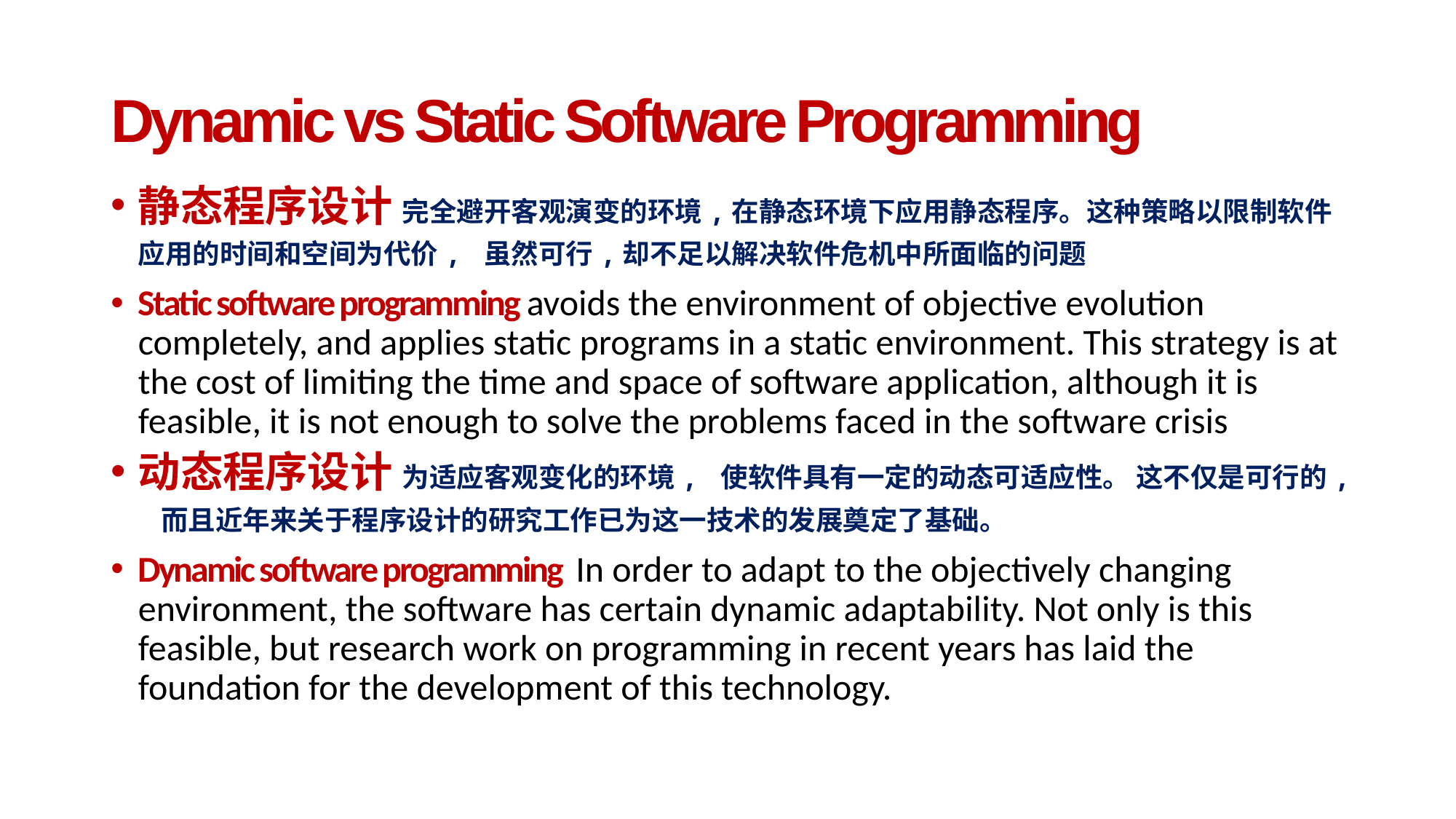

# Dynamic vs Static Software Programming
静态程序设计 完全避开客观演变的环境,在静态环境下应用静态程序。这种策略以限制软件应用的时间和空间为代价, 虽然可行,却不足以解决软件危机中所面临的问题
Static software programming avoids the environment of objective evolution completely, and applies static programs in a static environment. This strategy is at the cost of limiting the time and space of software application, although it is feasible, it is not enough to solve the problems faced in the software crisis
动态程序设计 为适应客观变化的环境, 使软件具有一定的动态可适应性。 这不仅是可行的, 而且近年来关于程序设计的研究工作已为这一技术的发展奠定了基础。
Dynamic software programming  In order to adapt to the objectively changing environment, the software has certain dynamic adaptability. Not only is this feasible, but research work on programming in recent years has laid the foundation for the development of this technology.